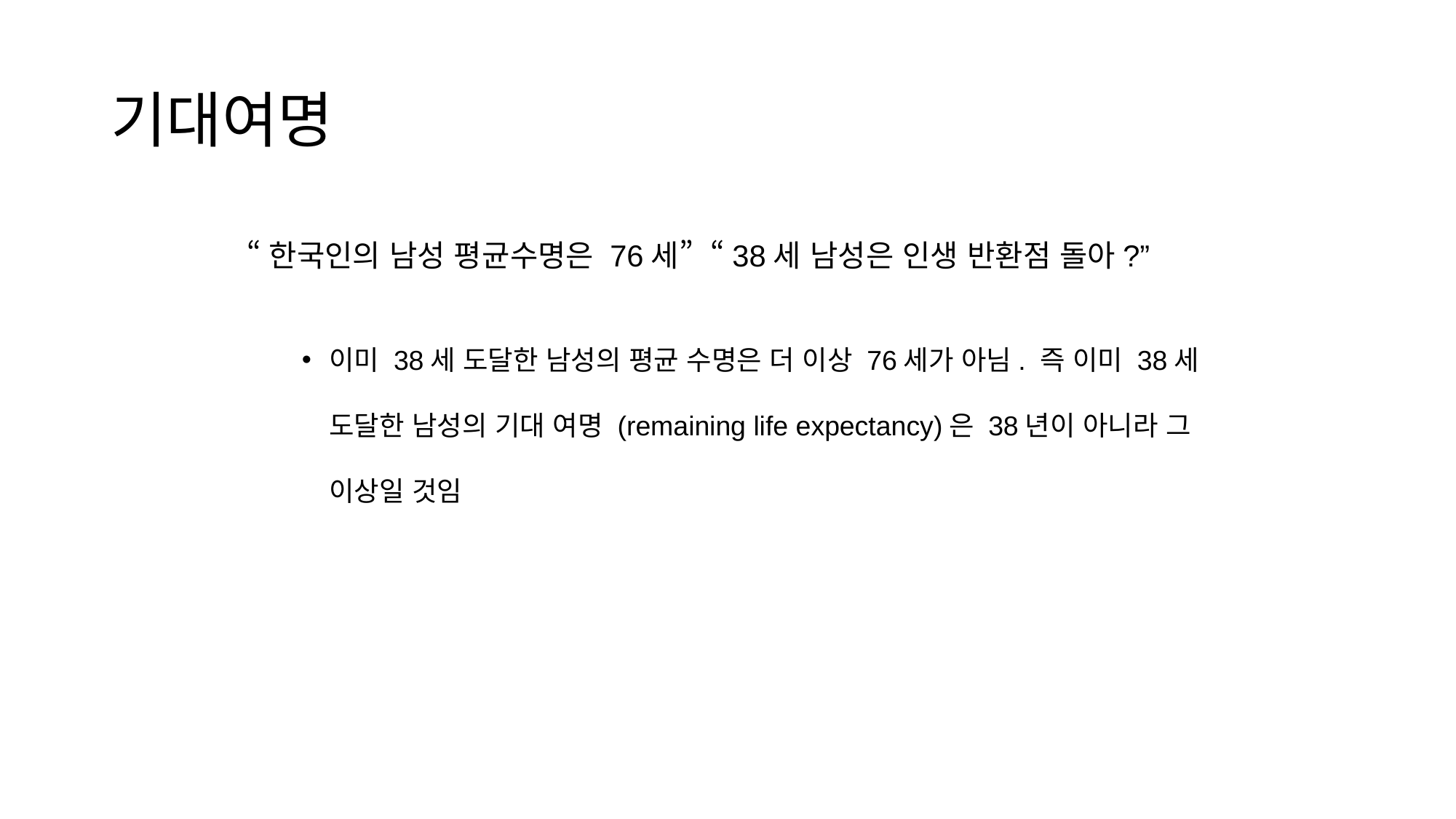

# 기대여명

“한국인의 남성 평균수명은 76세”  “38세 남성은 인생 반환점 돌아?”

이미 38세 도달한 남성의 평균 수명은 더 이상 76세가 아님. 즉 이미 38세 도달한 남성의 기대 여명 (remaining life expectancy)은 38년이 아니라 그 이상일 것임